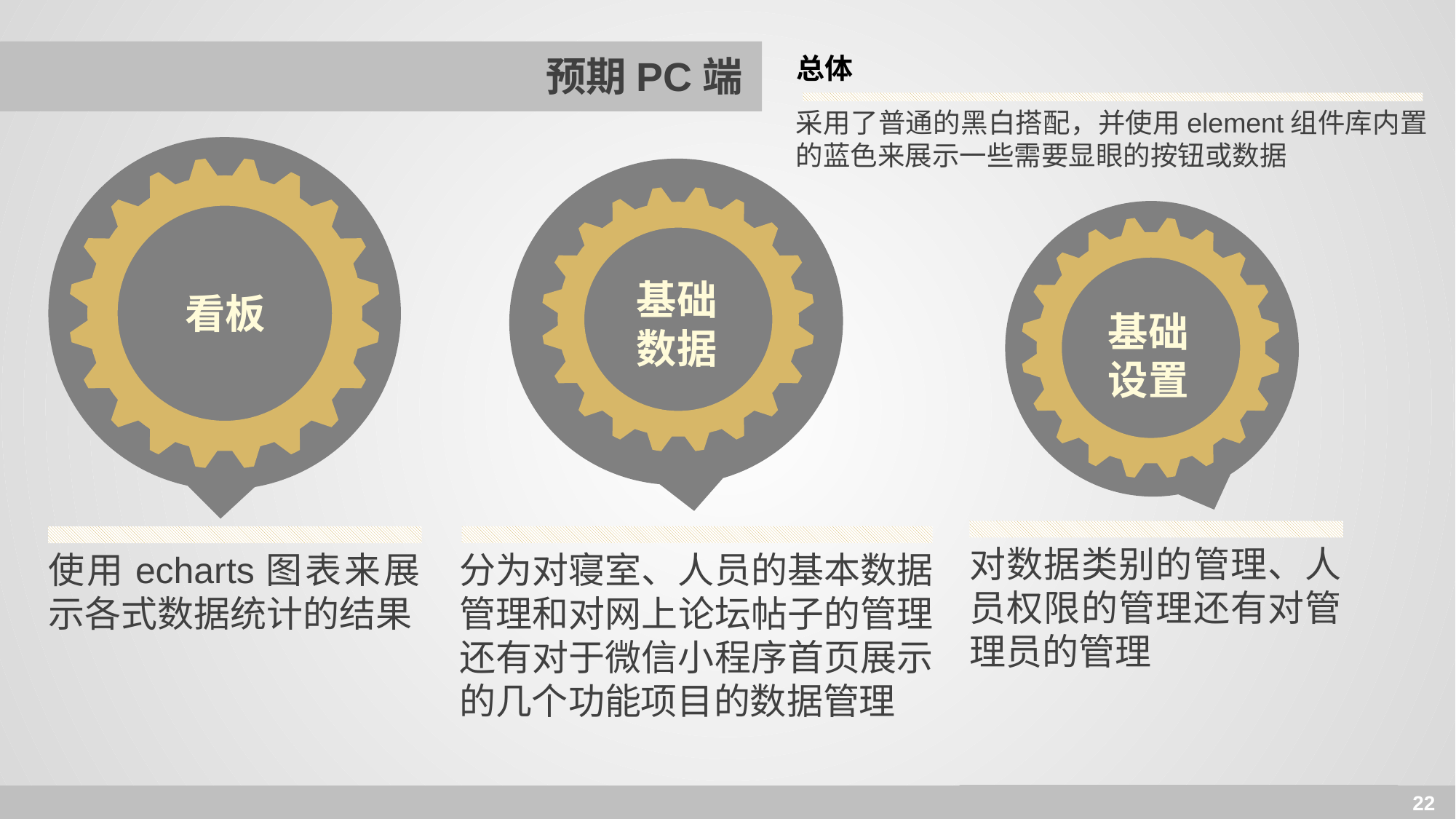

# 预期PC端
总体

采用了普通的黑白搭配，并使用element组件库内置的蓝色来展示一些需要显眼的按钮或数据

基础数据
看板
基础设置

对数据类别的管理、人员权限的管理还有对管理员的管理

分为对寝室、人员的基本数据管理和对网上论坛帖子的管理还有对于微信小程序首页展示的几个功能项目的数据管理

使用echarts图表来展示各式数据统计的结果